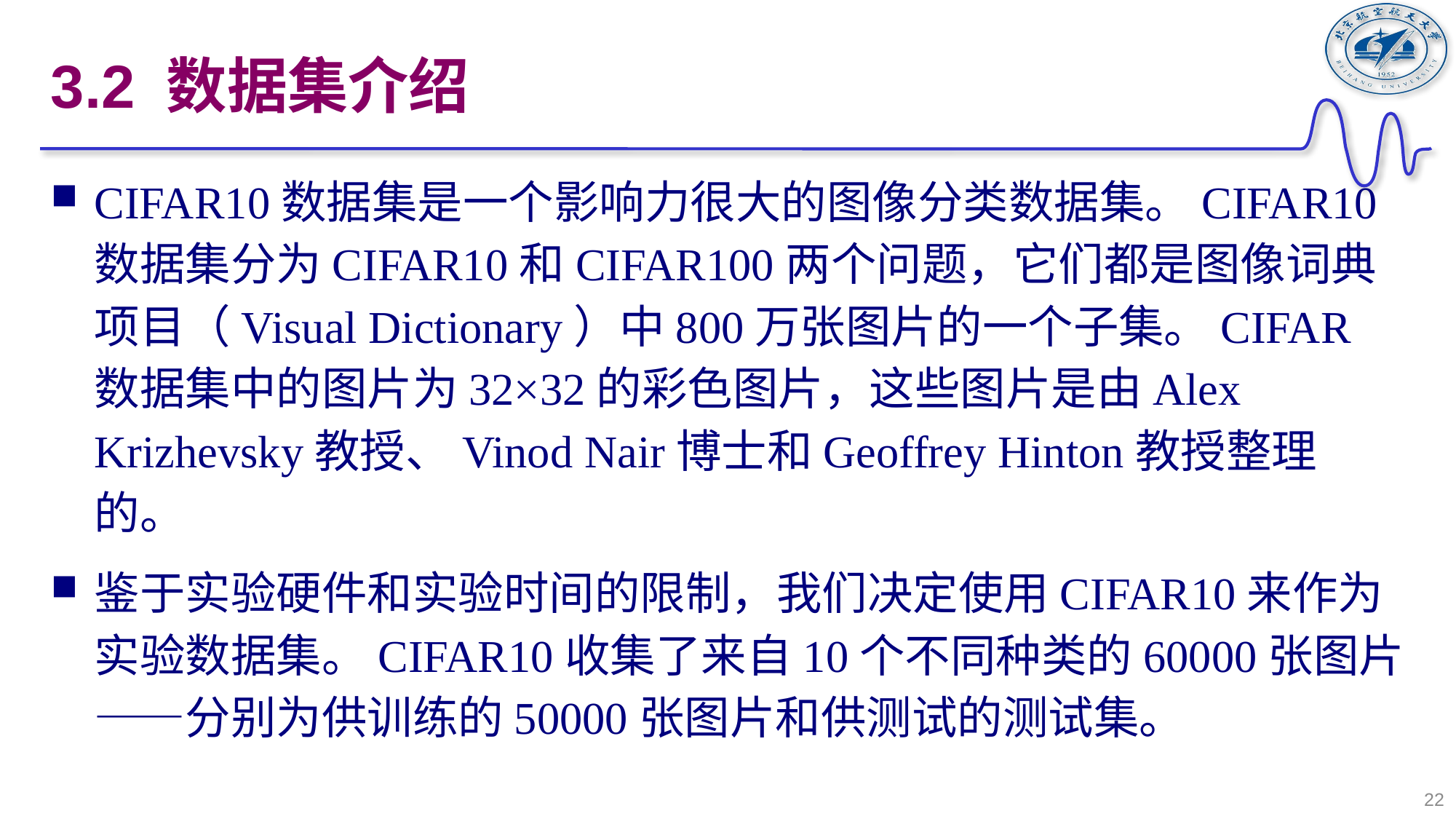

# 3.2 数据集介绍
CIFAR10数据集是一个影响力很大的图像分类数据集。CIFAR10数据集分为CIFAR10和CIFAR100两个问题，它们都是图像词典项目（Visual Dictionary）中800万张图片的一个子集。CIFAR数据集中的图片为32×32的彩色图片，这些图片是由Alex Krizhevsky教授、Vinod Nair博士和Geoffrey Hinton教授整理的。
鉴于实验硬件和实验时间的限制，我们决定使用CIFAR10来作为实验数据集。CIFAR10收集了来自10个不同种类的60000张图片——分别为供训练的50000张图片和供测试的测试集。
22